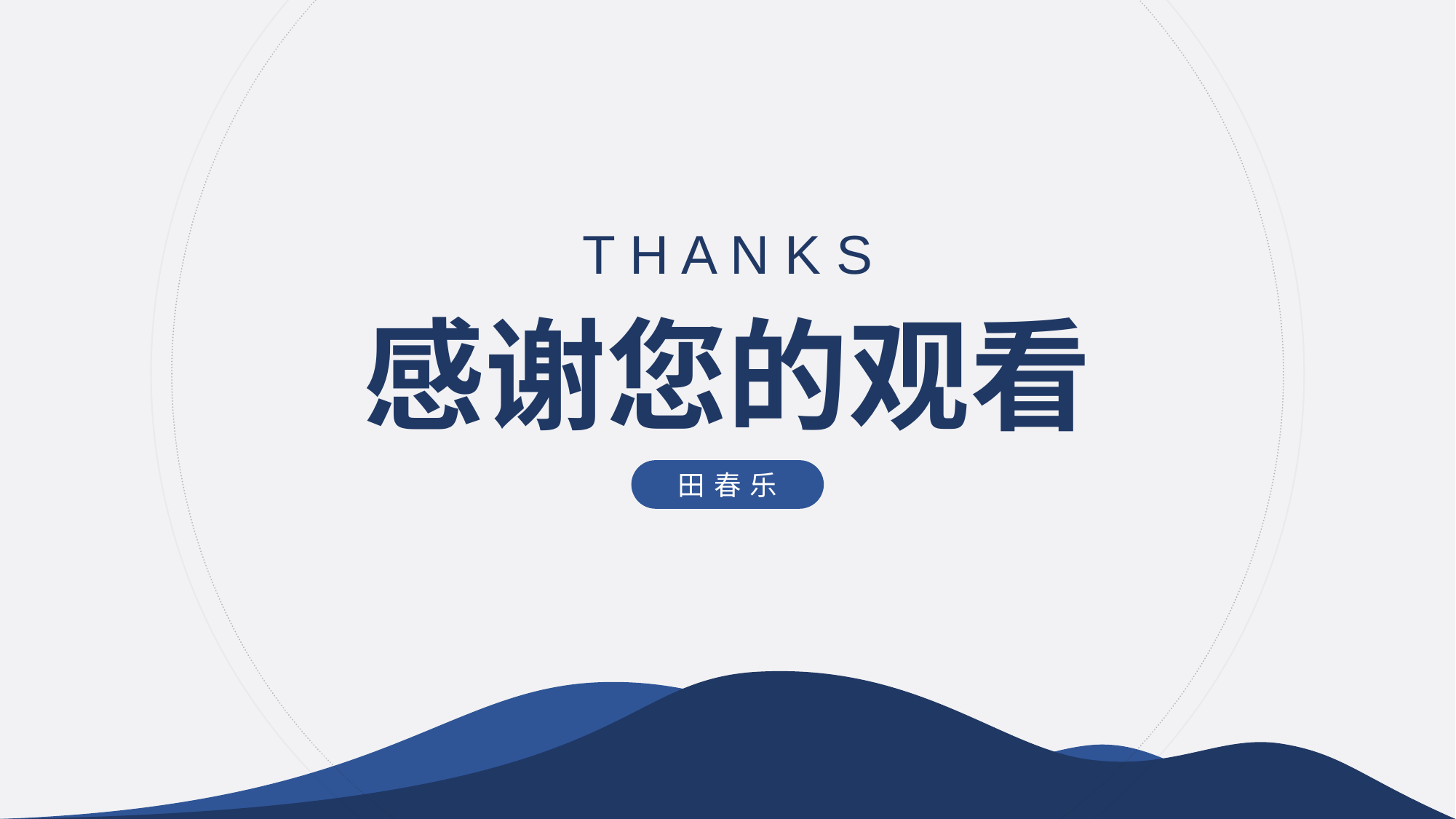

T H A N K S
感谢您的观看
田春乐